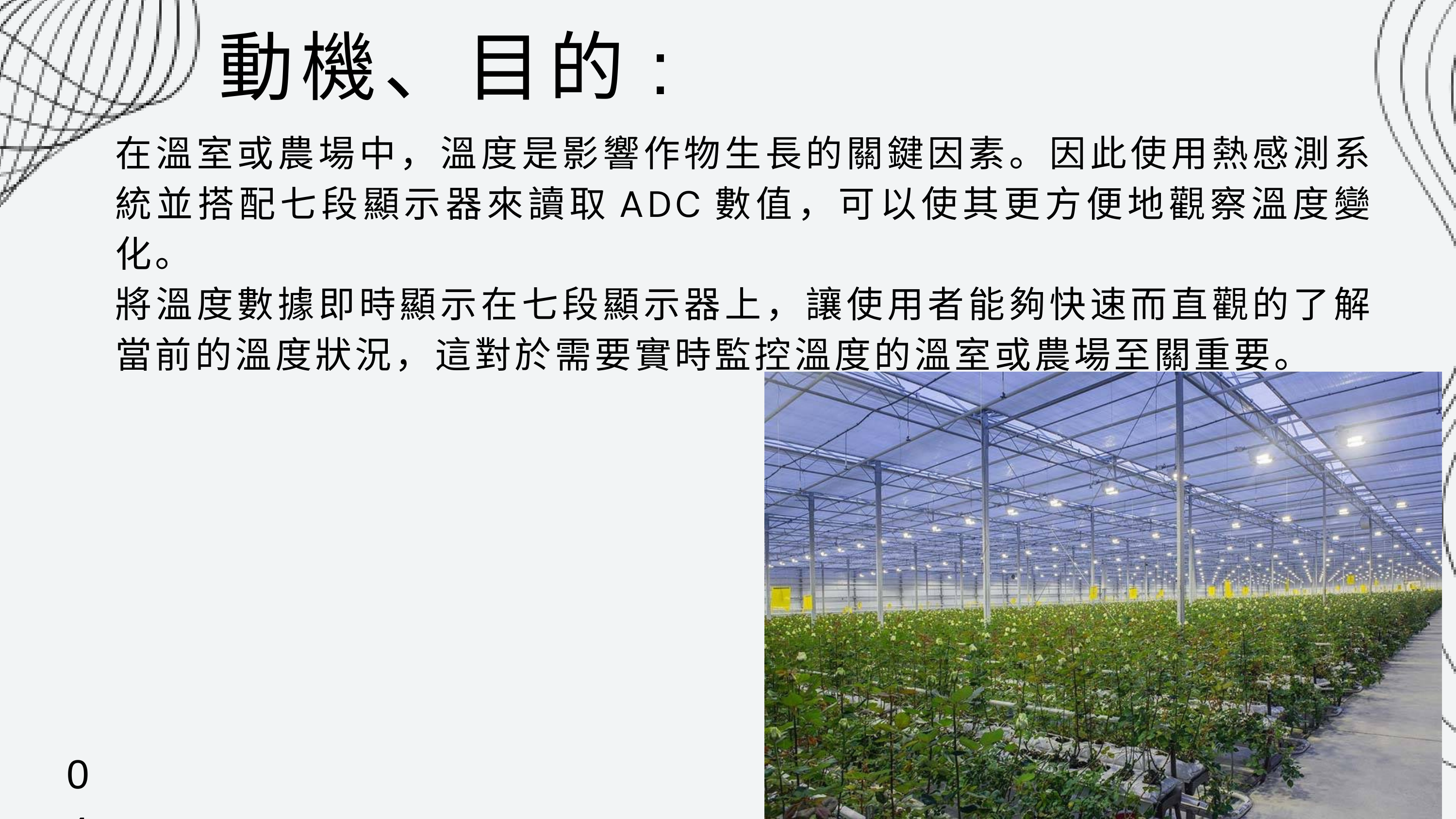

動機、目的:
在溫室或農場中，溫度是影響作物生長的關鍵因素。因此使用熱感測系統並搭配七段顯示器來讀取ADC數值，可以使其更方便地觀察溫度變化。
將溫度數據即時顯示在七段顯示器上，讓使用者能夠快速而直觀的了解當前的溫度狀況，這對於需要實時監控溫度的溫室或農場至關重要。

04